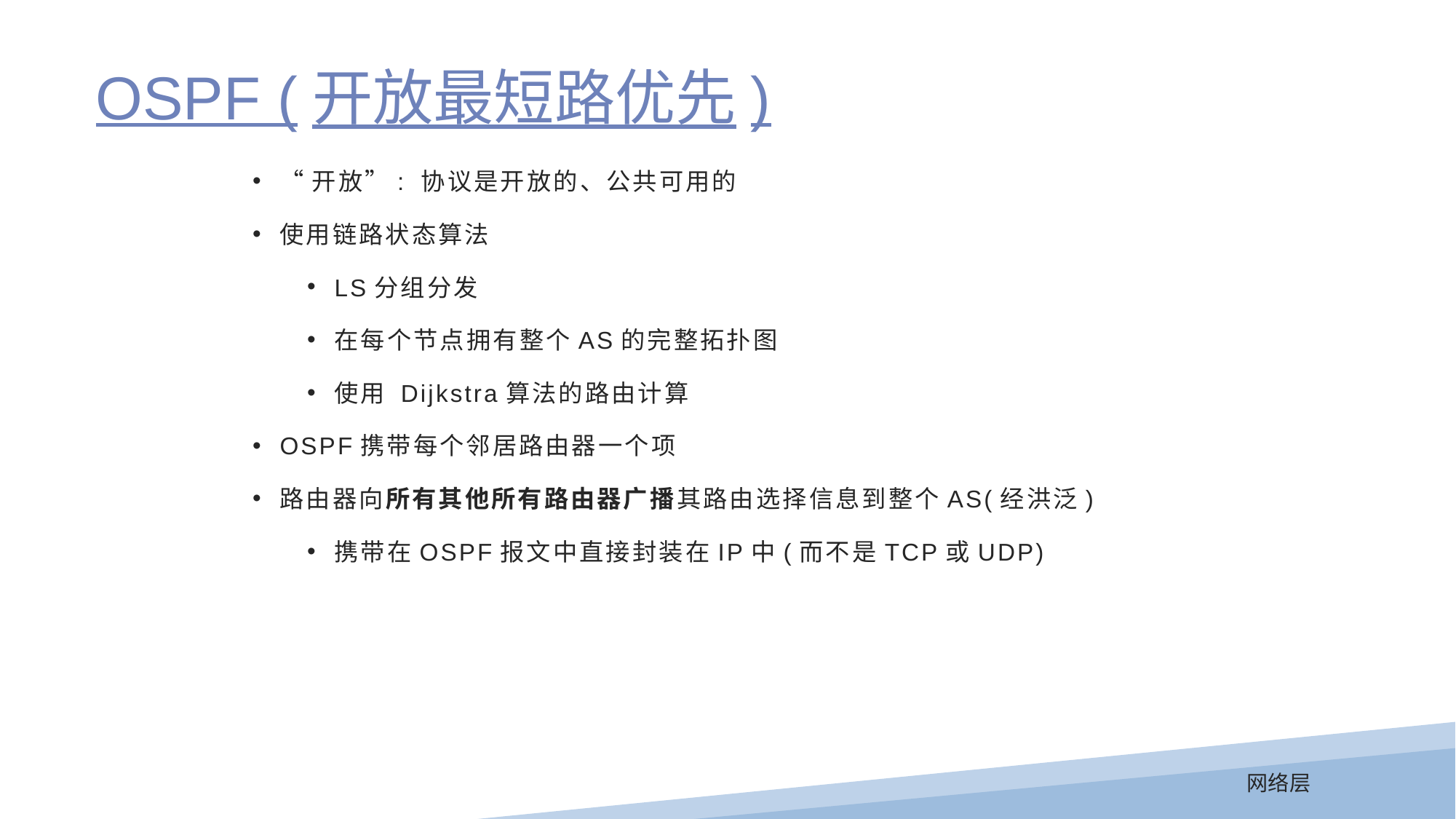

OSPF (开放最短路优先)
“开放”: 协议是开放的、公共可用的
使用链路状态算法
LS分组分发
在每个节点拥有整个AS的完整拓扑图
使用 Dijkstra算法的路由计算
OSPF携带每个邻居路由器一个项
路由器向所有其他所有路由器广播其路由选择信息到整个AS(经洪泛)
携带在OSPF报文中直接封装在IP中(而不是TCP或UDP)

网络层
40